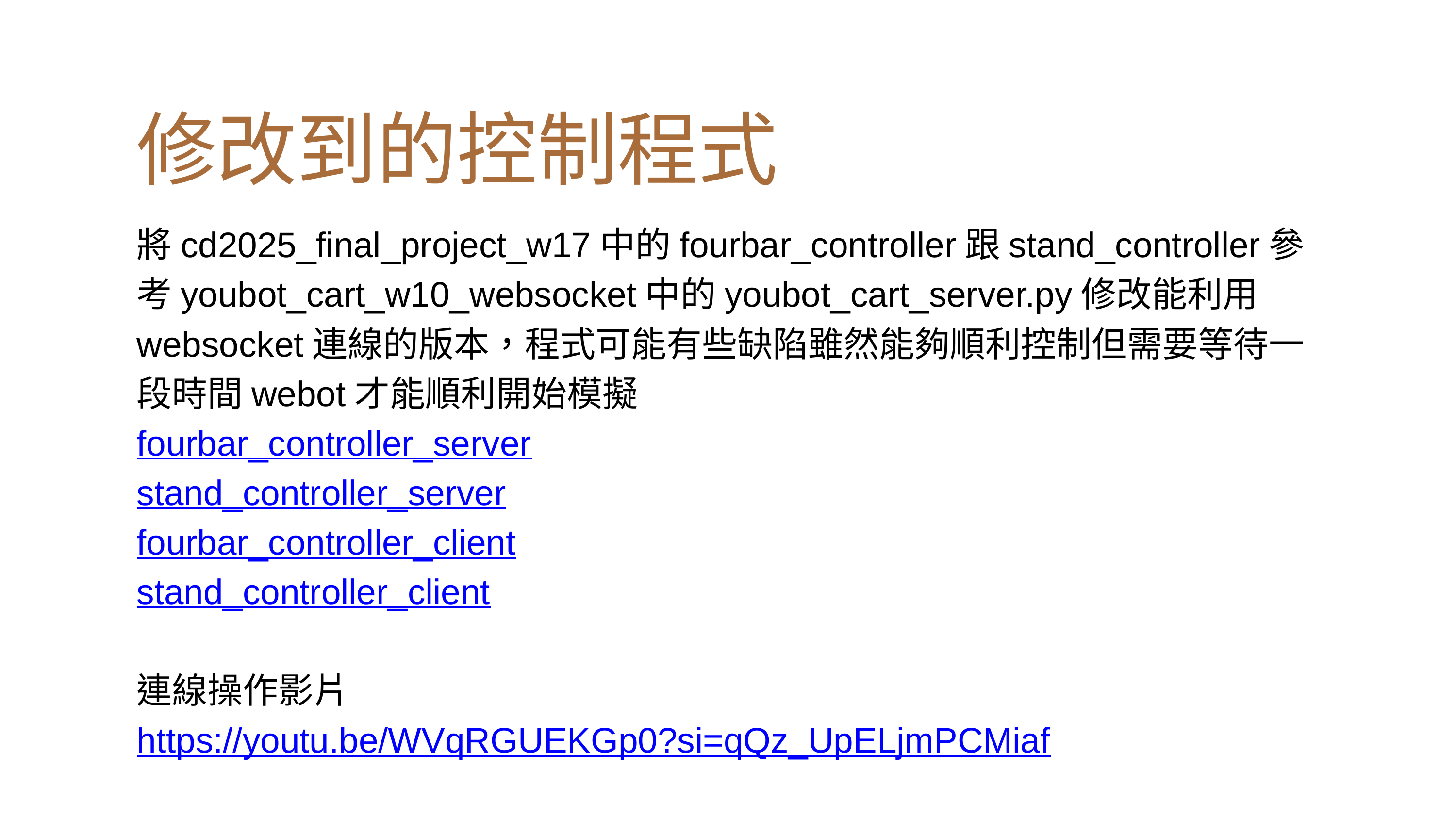

修改到的控制程式
將cd2025_final_project_w17中的fourbar_controller跟stand_controller參考youbot_cart_w10_websocket中的youbot_cart_server.py修改能利用websocket連線的版本，程式可能有些缺陷雖然能夠順利控制但需要等待一段時間webot才能順利開始模擬
fourbar_controller_server
stand_controller_server
fourbar_controller_client
stand_controller_client

連線操作影片
https://youtu.be/WVqRGUEKGp0?si=qQz_UpELjmPCMiaf